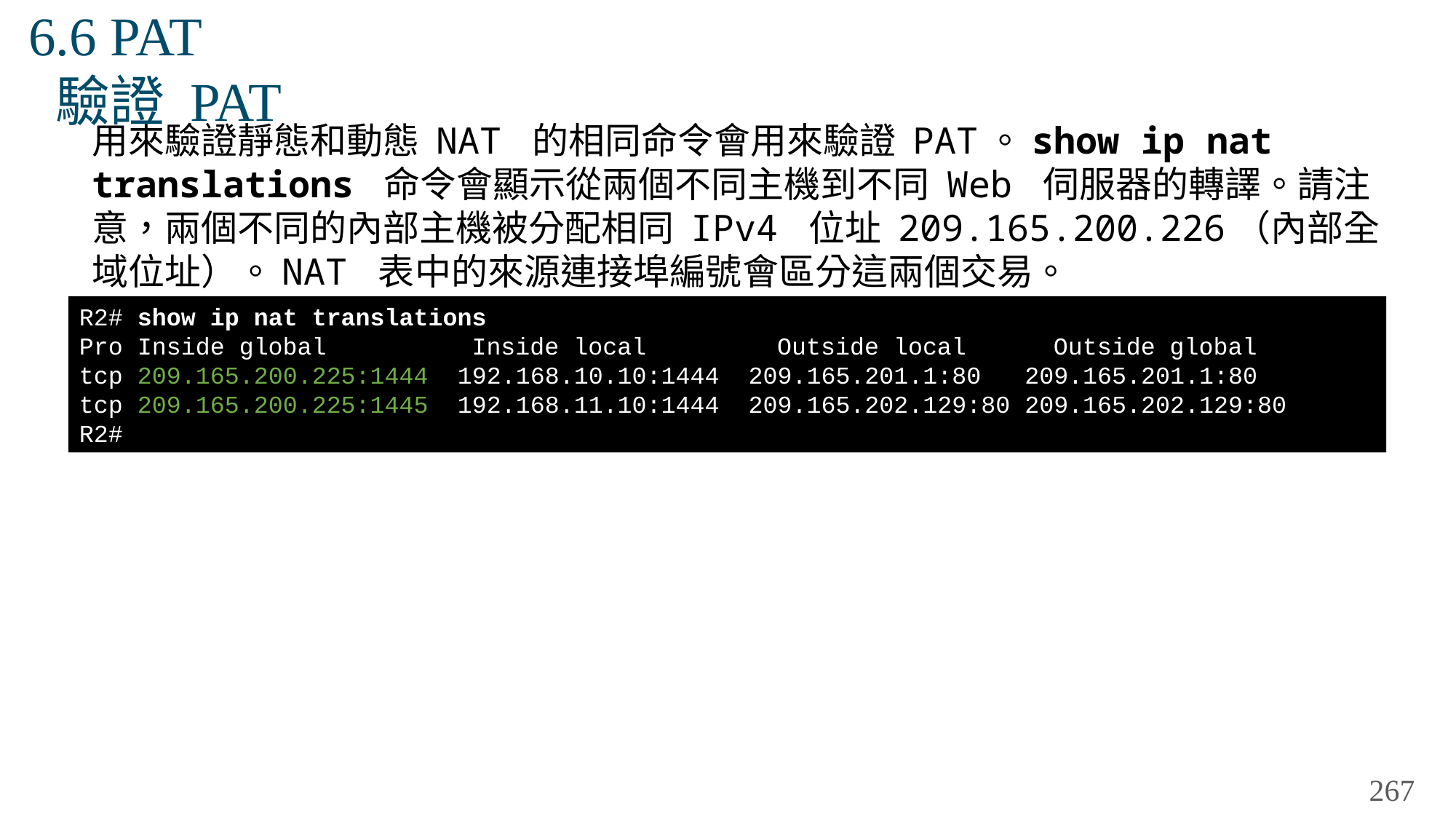

# 6.6 PAT 驗證 PAT
用來驗證靜態和動態 NAT 的相同命令會用來驗證 PAT。show ip nat translations 命令會顯示從兩個不同主機到不同 Web 伺服器的轉譯。請注意，兩個不同的內部主機被分配相同 IPv4 位址 209.165.200.226（內部全域位址）。NAT 表中的來源連接埠編號會區分這兩個交易。
R2# show ip nat translations
Pro Inside global          Inside local         Outside local      Outside global
tcp 209.165.200.225:1444  192.168.10.10:1444  209.165.201.1:80   209.165.201.1:80
tcp 209.165.200.225:1445  192.168.11.10:1444  209.165.202.129:80 209.165.202.129:80
R2#
267